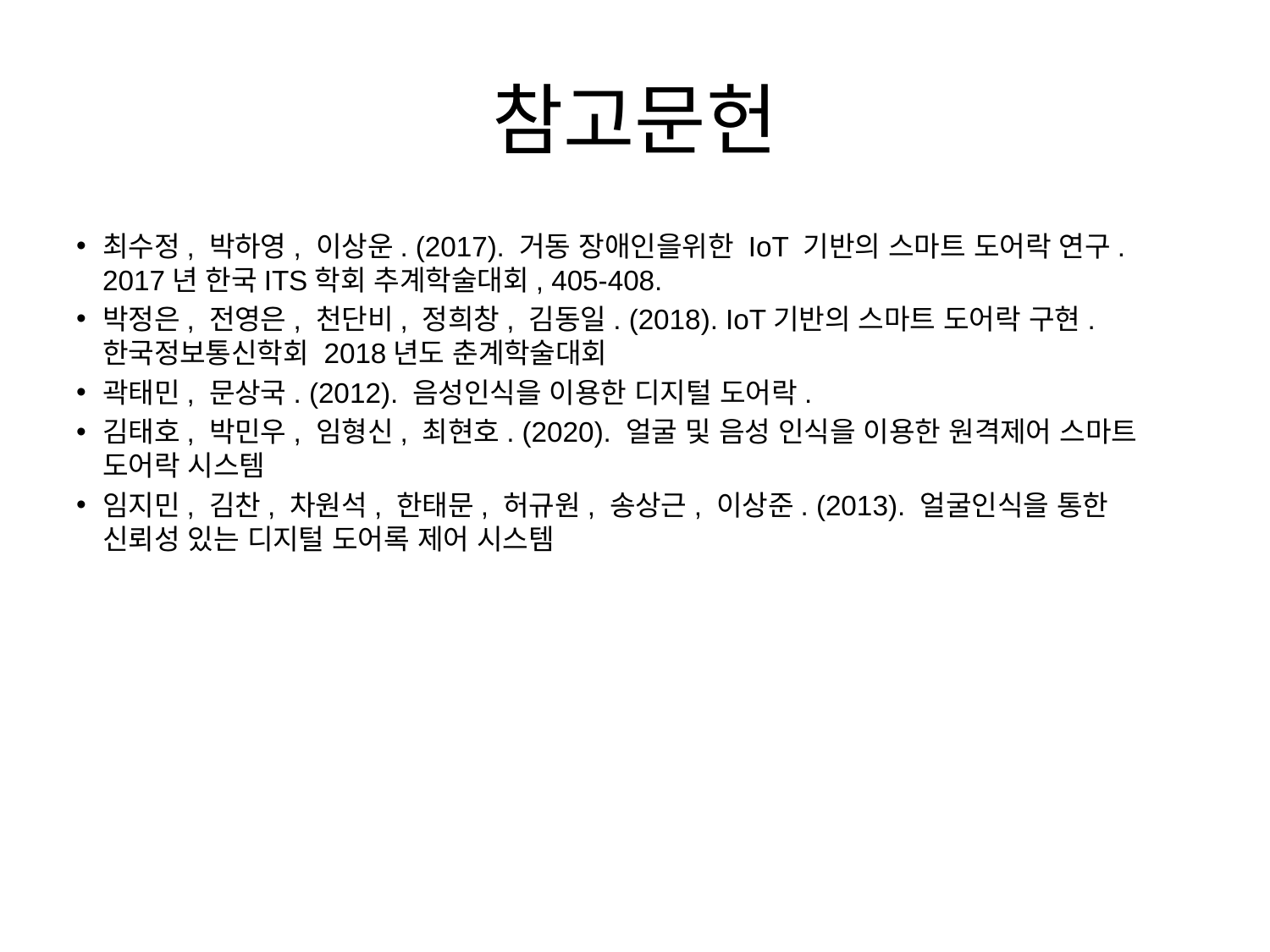

# 참고문헌
최수정, 박하영, 이상운. (2017). 거동 장애인을위한 IoT 기반의 스마트 도어락 연구. 2017년 한국ITS학회 추계학술대회, 405-408.
박정은, 전영은, 천단비, 정희창, 김동일. (2018). IoT기반의 스마트 도어락 구현. 한국정보통신학회 2018년도 춘계학술대회
곽태민, 문상국. (2012). 음성인식을 이용한 디지털 도어락.
김태호, 박민우, 임형신, 최현호. (2020). 얼굴 및 음성 인식을 이용한 원격제어 스마트 도어락 시스템
임지민, 김찬, 차원석, 한태문, 허규원, 송상근, 이상준. (2013). 얼굴인식을 통한 신뢰성 있는 디지털 도어록 제어 시스템